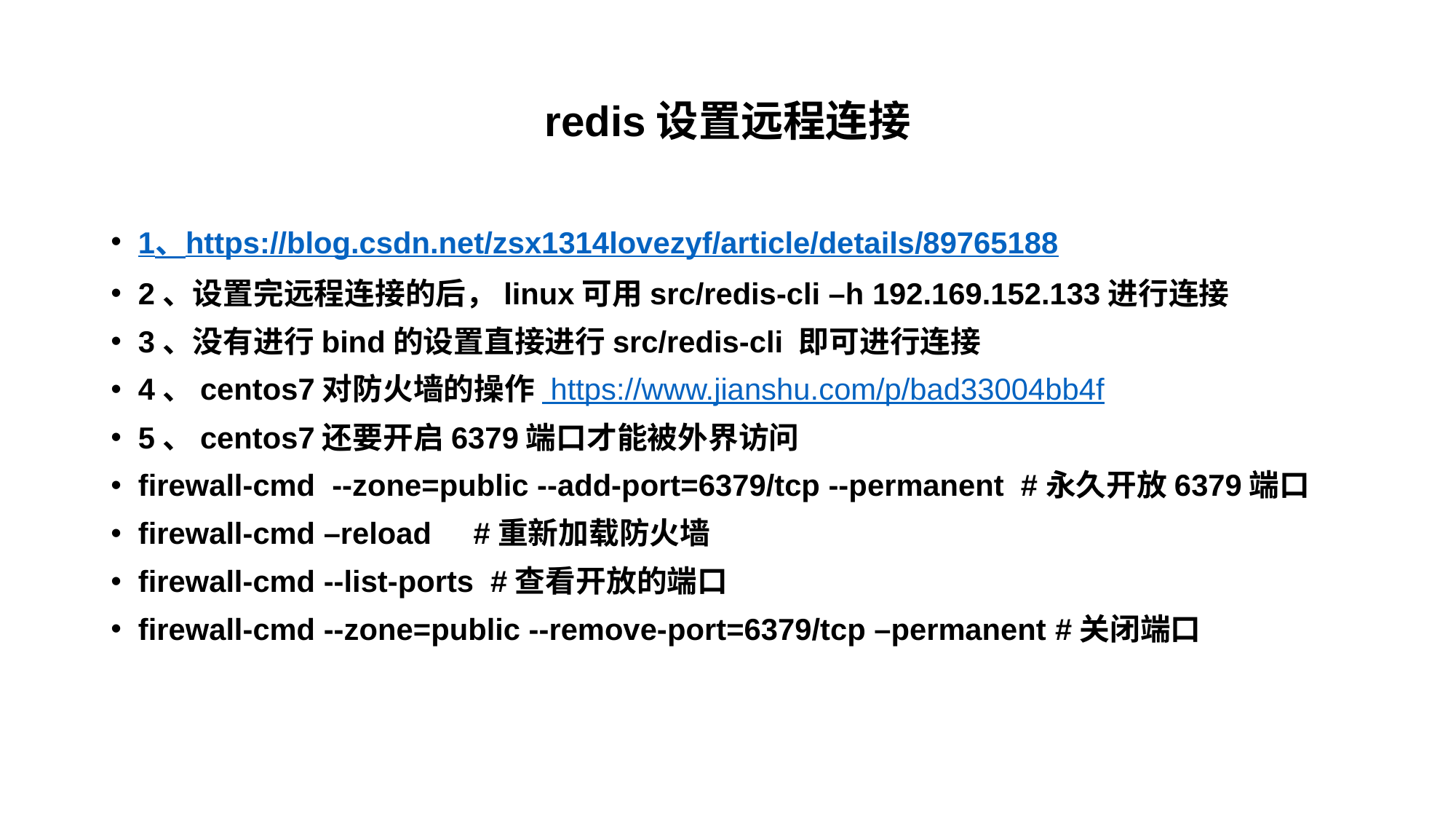

# redis设置远程连接
1、https://blog.csdn.net/zsx1314lovezyf/article/details/89765188
2、设置完远程连接的后，linux可用src/redis-cli –h 192.169.152.133进行连接
3、没有进行bind的设置直接进行src/redis-cli 即可进行连接
4、centos7对防火墙的操作 https://www.jianshu.com/p/bad33004bb4f
5、centos7还要开启6379端口才能被外界访问
firewall-cmd  --zone=public --add-port=6379/tcp --permanent  #永久开放6379端口
firewall-cmd –reload     #重新加载防火墙
firewall-cmd --list-ports  #查看开放的端口
firewall-cmd --zone=public --remove-port=6379/tcp –permanent #关闭端口